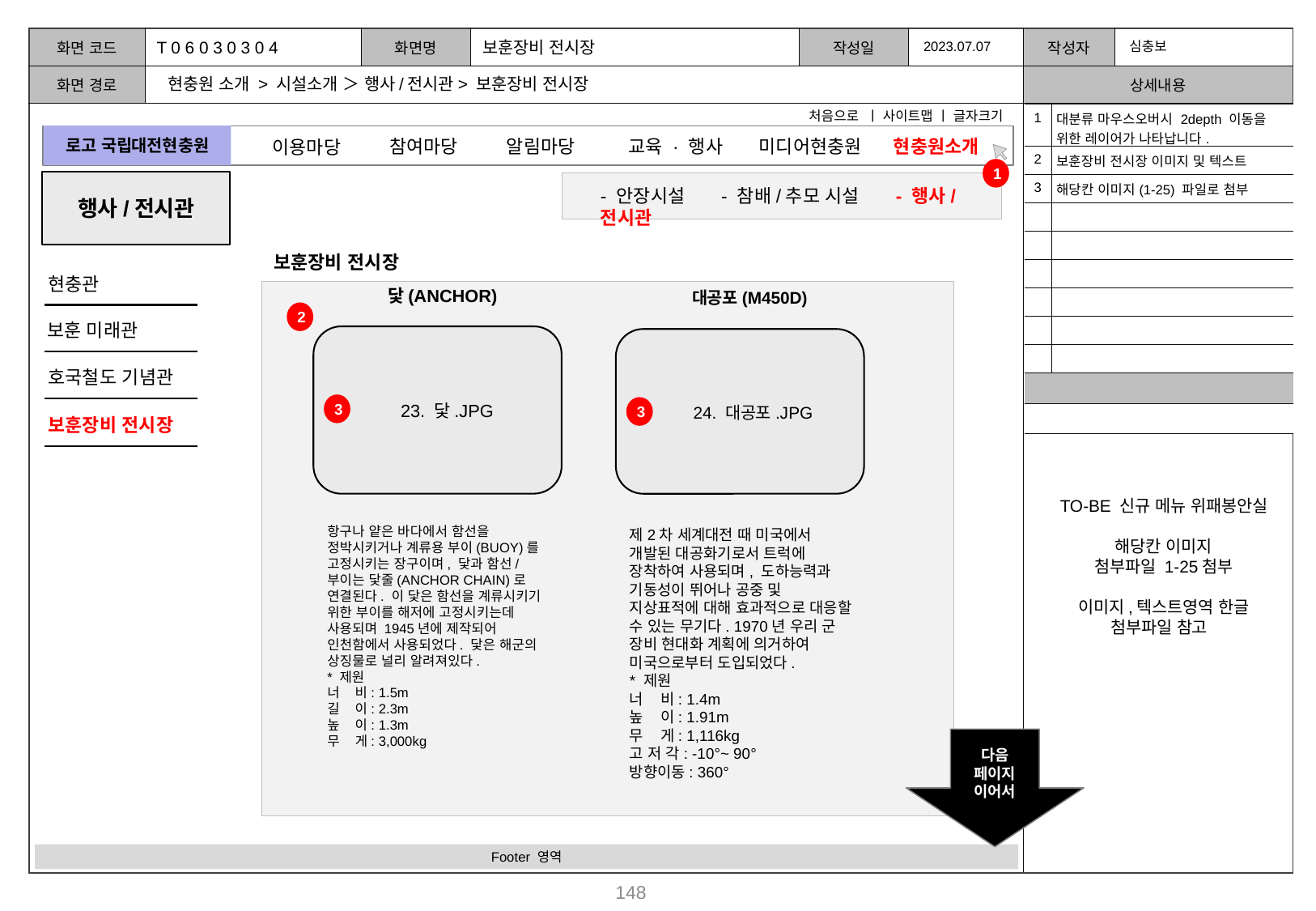

T 0 6 0 3 0 3 0 4
보훈장비 전시장
2023.07.07
심충보
현충원 소개 > 시설소개 ＞ 행사/전시관> 보훈장비 전시장
처음으로  ㅣ 사이트맵 ㅣ 글자크기
| 1 | 대분류 마우스오버시 2depth 이동을 위한 레이어가 나타납니다. |
| --- | --- |
| 2 | 보훈장비 전시장 이미지 및 텍스트 |
| 3 | 해당칸 이미지(1-25) 파일로 첨부 |
|  |  |
|  |  |
|  |  |
|  |  |
|  |  |
|  |  |
|  |  |
|  |  |
로고 국립대전현충원

참여마당
알림마당
미디어현충원
교육 · 행사
현충원소개
이용마당

1
행사/전시관

- 안장시설      - 참배/추모 시설      - 행사/전시관
보훈장비 전시장
현충관
닻(ANCHOR)

대공포(M450D)
2
보훈 미래관
    23. 닻.JPG
     24. 대공포.JPG
호국철도 기념관
3
3
보훈장비 전시장
TO-BE 신규 메뉴 위패봉안실

해당칸 이미지
첨부파일 1-25첨부

이미지,텍스트영역 한글 첨부파일 참고
항구나 얕은 바다에서 함선을 정박시키거나 계류용 부이(BUOY)를 고정시키는 장구이며, 닻과 함선/부이는 닻줄(ANCHOR CHAIN)로 연결된다. 이 닻은 함선을 계류시키기 위한 부이를 해저에 고정시키는데 사용되며 1945년에 제작되어 인천함에서 사용되었다. 닻은 해군의 상징물로 널리 알려져있다.
* 제원
너    비: 1.5m
길    이: 2.3m
높    이: 1.3m
무    게: 3,000kg
제2차 세계대전 때 미국에서 개발된 대공화기로서 트럭에 장착하여 사용되며, 도하능력과 기동성이 뛰어나 공중 및 지상표적에 대해 효과적으로 대응할 수 있는 무기다. 1970년 우리 군 장비 현대화 계획에 의거하여 미국으로부터 도입되었다.
* 제원
너    비: 1.4m
높    이: 1.91m
무    게: 1,116kg
고 저 각: -10°~ 90°
방향이동: 360°
다음
페이지
이어서
Footer 영역